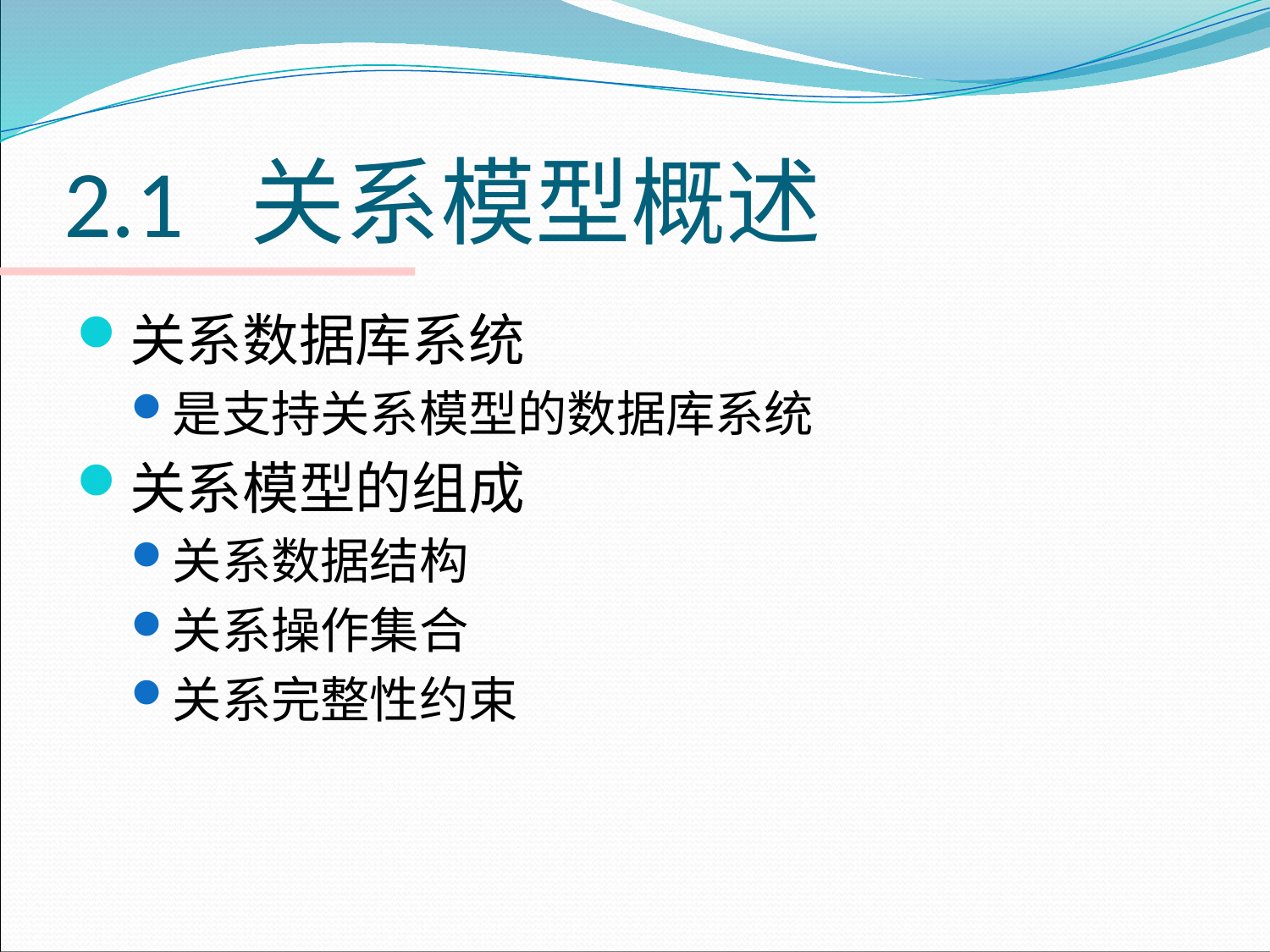

# 2.1  关系模型概述
关系数据库系统
是支持关系模型的数据库系统
关系模型的组成
关系数据结构
关系操作集合
关系完整性约束

100